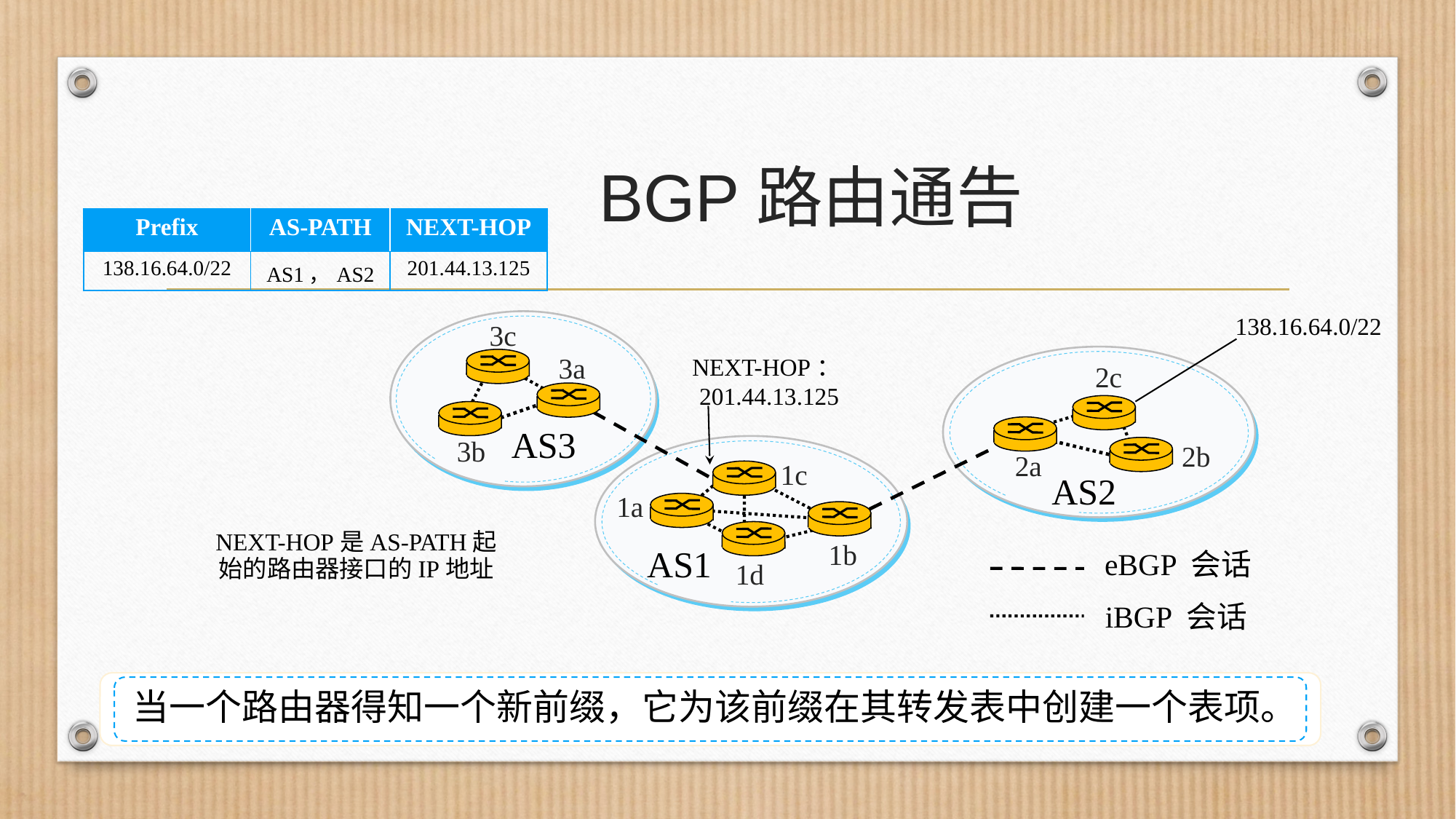

# BGP路由通告
| Prefix | AS-PATH | NEXT-HOP |
| --- | --- | --- |
| 138.16.64.0/22 | AS1，AS2 | 201.44.13.125 |
138.16.64.0/22

3c

3a

NEXT-HOP：201.44.13.125
2c

3b

AS3

2a

2b

1c

AS2
1a

1b

1d
NEXT-HOP是AS-PATH起始的路由器接口的IP地址

AS1
eBGP 会话

iBGP 会话

当一个路由器得知一个新前缀，它为该前缀在其转发表中创建一个表项。